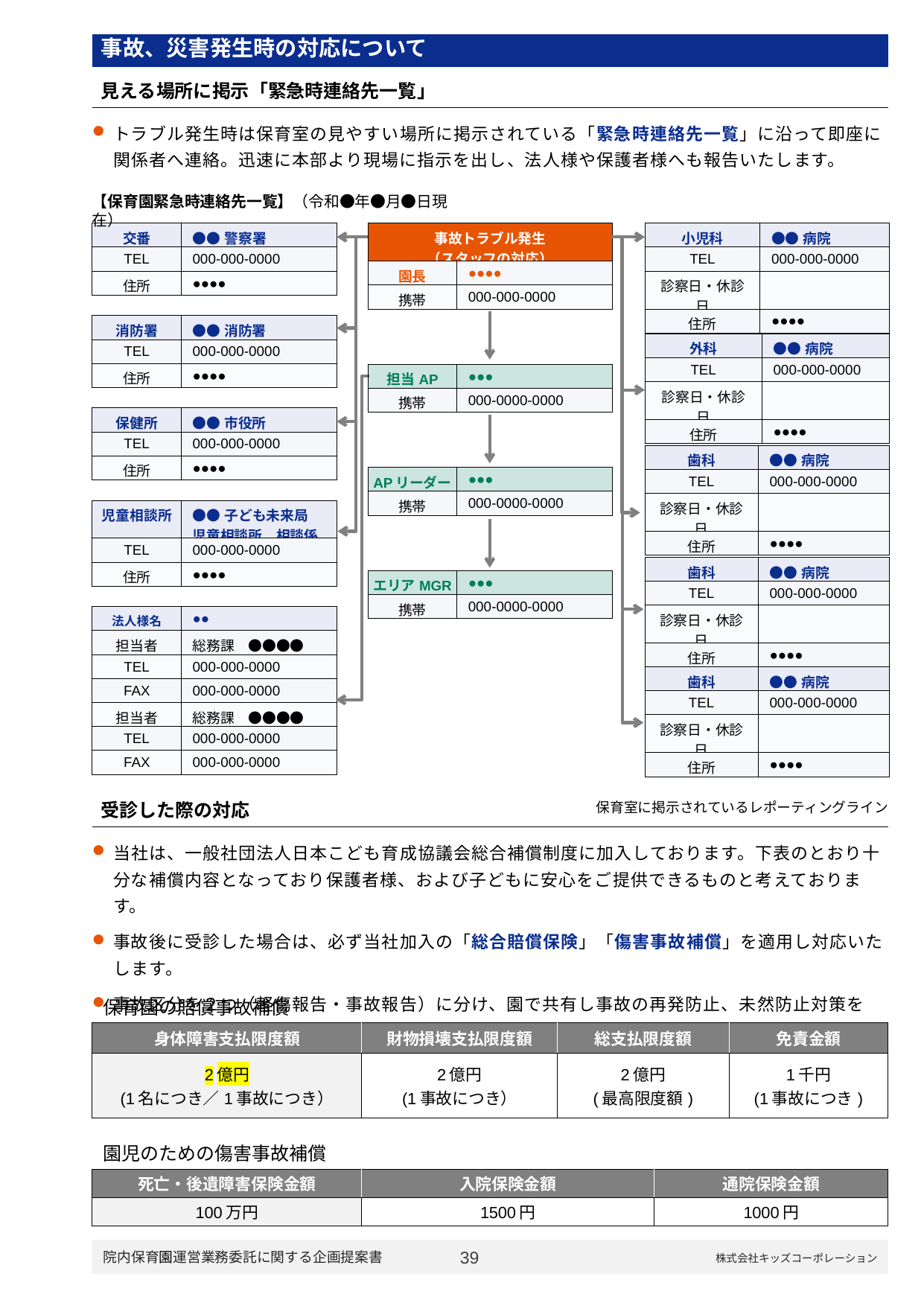

| 事故、災害発生時の対応について |
| --- |
| 見える場所に掲示「緊急時連絡先一覧」 |
| --- |
トラブル発生時は保育室の見やすい場所に掲示されている「緊急時連絡先一覧」に沿って即座に関係者へ連絡。迅速に本部より現場に指示を出し、法人様や保護者様へも報告いたします。
【保育園緊急時連絡先一覧】（令和●年●月●日現在）
| 交番 | ●●警察署 |
| --- | --- |
| TEL | 000-000-0000 |
| 住所 | ●●●● |
| 事故トラブル発生 （スタッフの対応） |  |
| --- | --- |
| 園長 | ●●●● |
| 携帯 | 000-000-0000 |
| 小児科 | ●●病院 |
| --- | --- |
| TEL | 000-000-0000 |
| 診察日・休診日 |  |
| 住所 | ●●●● |

| 消防署 | ●●消防署 |
| --- | --- |
| TEL | 000-000-0000 |
| 住所 | ●●●● |
| 外科 | ●●病院 |
| --- | --- |
| TEL | 000-000-0000 |
| 診察日・休診日 |  |
| 住所 | ●●●● |
| 担当AP | ●●● |
| --- | --- |
| 携帯 | 000-0000-0000 |

| 保健所 | ●●市役所 |
| --- | --- |
| TEL | 000-000-0000 |
| 住所 | ●●●● |
| 歯科 | ●●病院 |
| --- | --- |
| TEL | 000-000-0000 |
| 診察日・休診日 |  |
| 住所 | ●●●● |
| APリーダー | ●●● |
| --- | --- |
| 携帯 | 000-0000-0000 |
| 児童相談所 | ●●子ども未来局 児童相談所　相談係 |
| --- | --- |
| TEL | 000-000-0000 |
| 住所 | ●●●● |

| 歯科 | ●●病院 |
| --- | --- |
| TEL | 000-000-0000 |
| 診察日・休診日 |  |
| 住所 | ●●●● |
| エリアMGR | ●●● |
| --- | --- |
| 携帯 | 000-0000-0000 |
| 法人様名 | ●● |
| --- | --- |
| 担当者 | 総務課　●●●● |
| TEL | 000-000-0000 |
| FAX | 000-000-0000 |
| 担当者 | 総務課　●●●● |
| TEL | 000-000-0000 |
| FAX | 000-000-0000 |

| 歯科 | ●●病院 |
| --- | --- |
| TEL | 000-000-0000 |
| 診察日・休診日 |  |
| 住所 | ●●●● |
| 受診した際の対応 |
| --- |
保育室に掲示されているレポーティングライン
当社は、一般社団法人日本こども育成協議会総合補償制度に加入しております。下表のとおり十分な補償内容となっており保護者様、および子どもに安心をご提供できるものと考えております。
事故後に受診した場合は、必ず当社加入の「総合賠償保険」「傷害事故補償」を適用し対応いたします。
事故区分を２つ（軽傷報告・事故報告）に分け、園で共有し事故の再発防止、未然防止対策を図っています。
保育園の賠償事故補償
| 身体障害支払限度額 | 財物損壊支払限度額 | 総支払限度額 | 免責金額 |
| --- | --- | --- | --- |
| 2億円 (1名につき／1事故につき） | 2億円 (1事故につき） | 2億円 (最高限度額) | 1千円 (1事故につき) |
園児のための傷害事故補償
| 死亡・後遺障害保険金額 | 入院保険金額 | 通院保険金額 |
| --- | --- | --- |
| 100万円 | 1500円 | 1000円 |
39